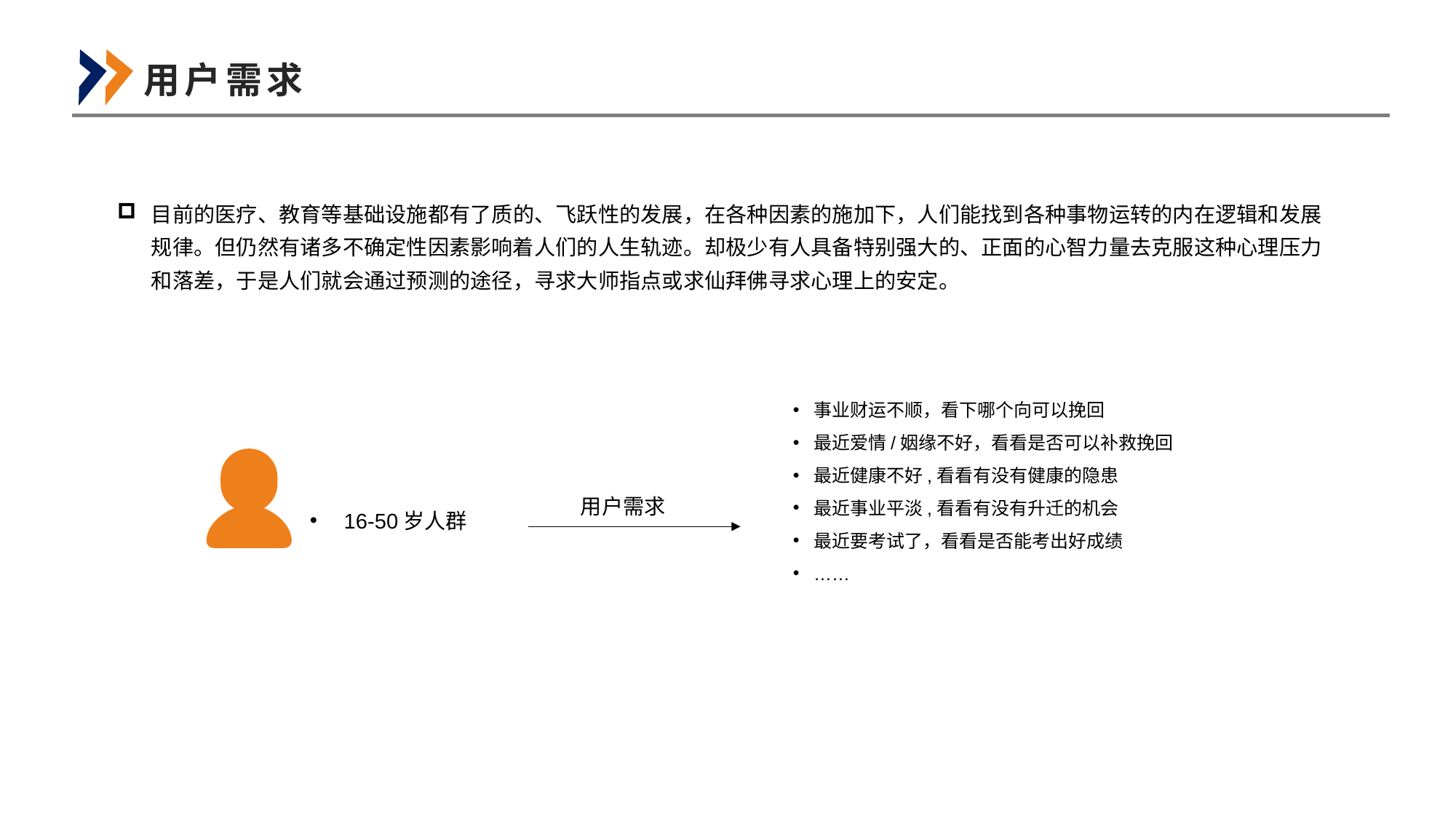

用户需求

目前的医疗、教育等基础设施都有了质的、飞跃性的发展，在各种因素的施加下，人们能找到各种事物运转的内在逻辑和发展规律。但仍然有诸多不确定性因素影响着人们的人生轨迹。却极少有人具备特别强大的、正面的心智力量去克服这种心理压力和落差，于是人们就会通过预测的途径，寻求大师指点或求仙拜佛寻求心理上的安定。
事业财运不顺，看下哪个向可以挽回
最近爱情/姻缘不好，看看是否可以补救挽回
最近健康不好,看看有没有健康的隐患
最近事业平淡,看看有没有升迁的机会
最近要考试了，看看是否能考出好成绩
……

用户需求
16-50岁人群